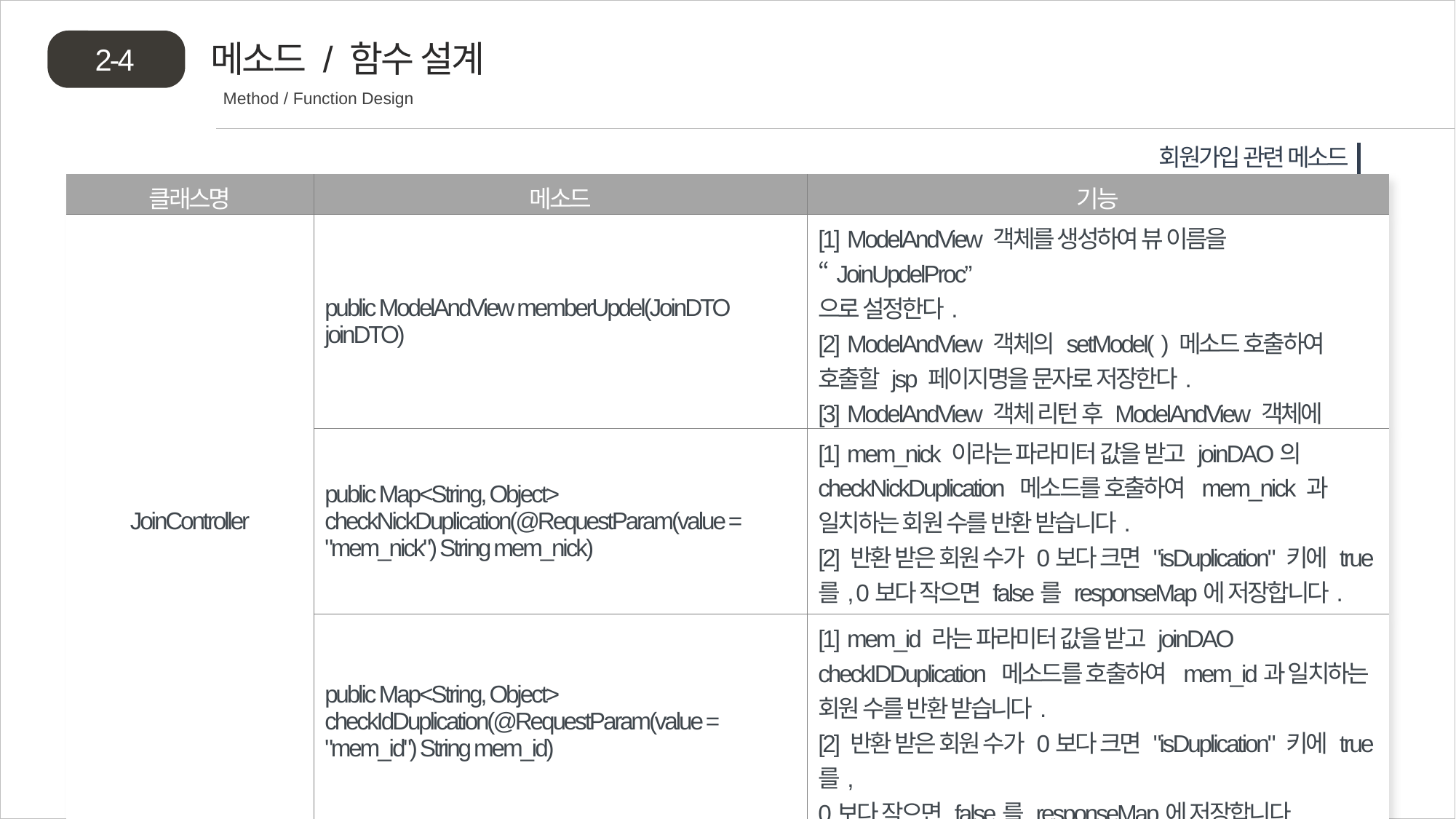

메소드 / 함수 설계
2-4
Method / Function Design
회원가입 관련 메소드
| 클래스명 | 메소드 | 기능 |
| --- | --- | --- |
| JoinController | public ModelAndView memberUpdel(JoinDTO joinDTO) | [1] ModelAndView 객체를 생성하여 뷰 이름을 “JoinUpdelProc” 으로 설정한다. [2] ModelAndView 객체의 setModel( ) 메소드 호출하여 호출할 jsp 페이지명을 문자로 저장한다. [3] ModelAndView 객체 리턴 후 ModelAndView 객체에 저장된 jsp 페이지를 찾아 호출한다. |
|  | public Map<String, Object> checkNickDuplication(@RequestParam(value = "mem\_nick") String mem\_nick) | [1] mem\_nick 이라는 파라미터 값을 받고 joinDAO의 checkNickDuplication 메소드를 호출하여 mem\_nick 과 일치하는 회원 수를 반환 받습니다. [2] 반환 받은 회원 수가 0보다 크면 "isDuplication" 키에 true를, 0보다 작으면 false를 responseMap에 저장합니다. [3] 마지막으로 responseMap을 반환합니다. |
|  | public Map<String, Object> checkIdDuplication(@RequestParam(value = "mem\_id") String mem\_id) | [1] mem\_id 라는 파라미터 값을 받고 joinDAO checkIDDuplication 메소드를 호출하여 mem\_id과 일치하는 회원 수를 반환 받습니다. [2] 반환 받은 회원 수가 0보다 크면 "isDuplication" 키에 true를, 0보다 작으면 false를 responseMap에 저장합니다. [3] 마지막으로 responseMap을 반환합니다. |